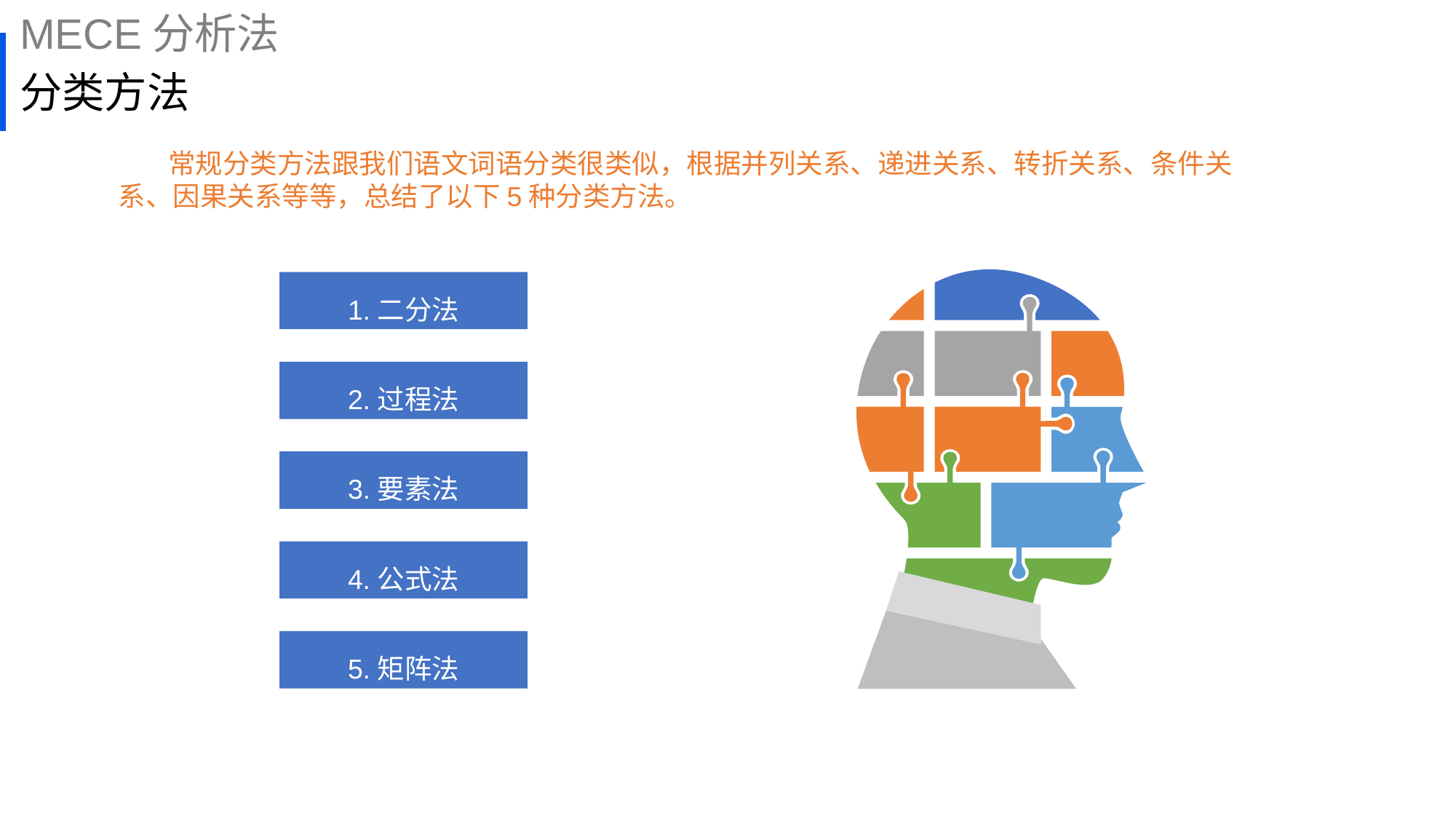

MECE分析法
# 分类方法
       常规分类方法跟我们语文词语分类很类似，根据并列关系、递进关系、转折关系、条件关系、因果关系等等，总结了以下5种分类方法。

1.二分法
2.过程法
3.要素法
4.公式法
5.矩阵法